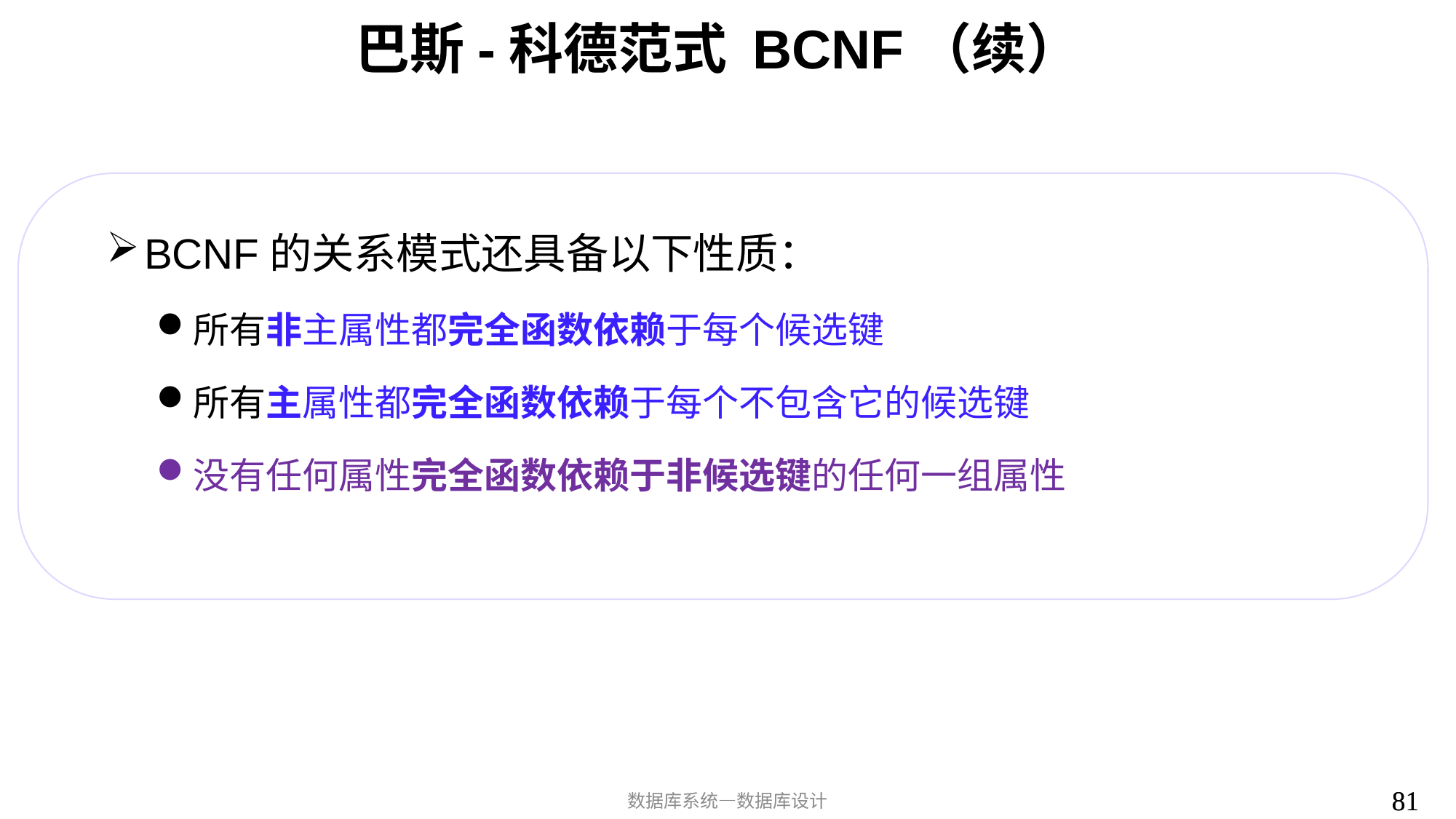

# 巴斯-科德范式 BCNF（续）

BCNF的关系模式还具备以下性质：
所有非主属性都完全函数依赖于每个候选键
所有主属性都完全函数依赖于每个不包含它的候选键
没有任何属性完全函数依赖于非候选键的任何一组属性
81
81
数据库系统—数据库设计